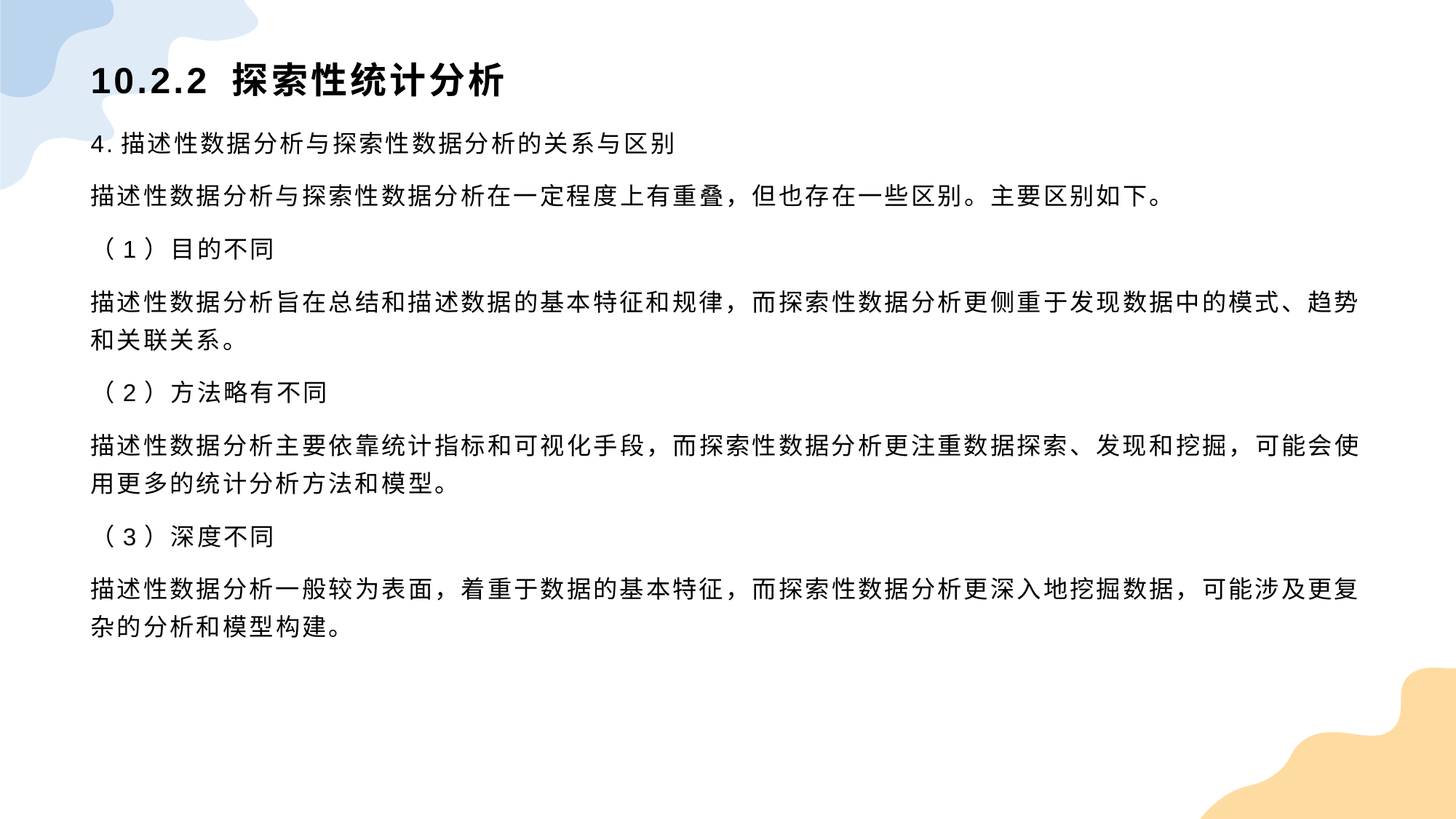

# 10.2.2 探索性统计分析
4.描述性数据分析与探索性数据分析的关系与区别
描述性数据分析与探索性数据分析在一定程度上有重叠，但也存在一些区别。主要区别如下。
（1）目的不同
描述性数据分析旨在总结和描述数据的基本特征和规律，而探索性数据分析更侧重于发现数据中的模式、趋势和关联关系。
（2）方法略有不同
描述性数据分析主要依靠统计指标和可视化手段，而探索性数据分析更注重数据探索、发现和挖掘，可能会使用更多的统计分析方法和模型。
（3）深度不同
描述性数据分析一般较为表面，着重于数据的基本特征，而探索性数据分析更深入地挖掘数据，可能涉及更复杂的分析和模型构建。